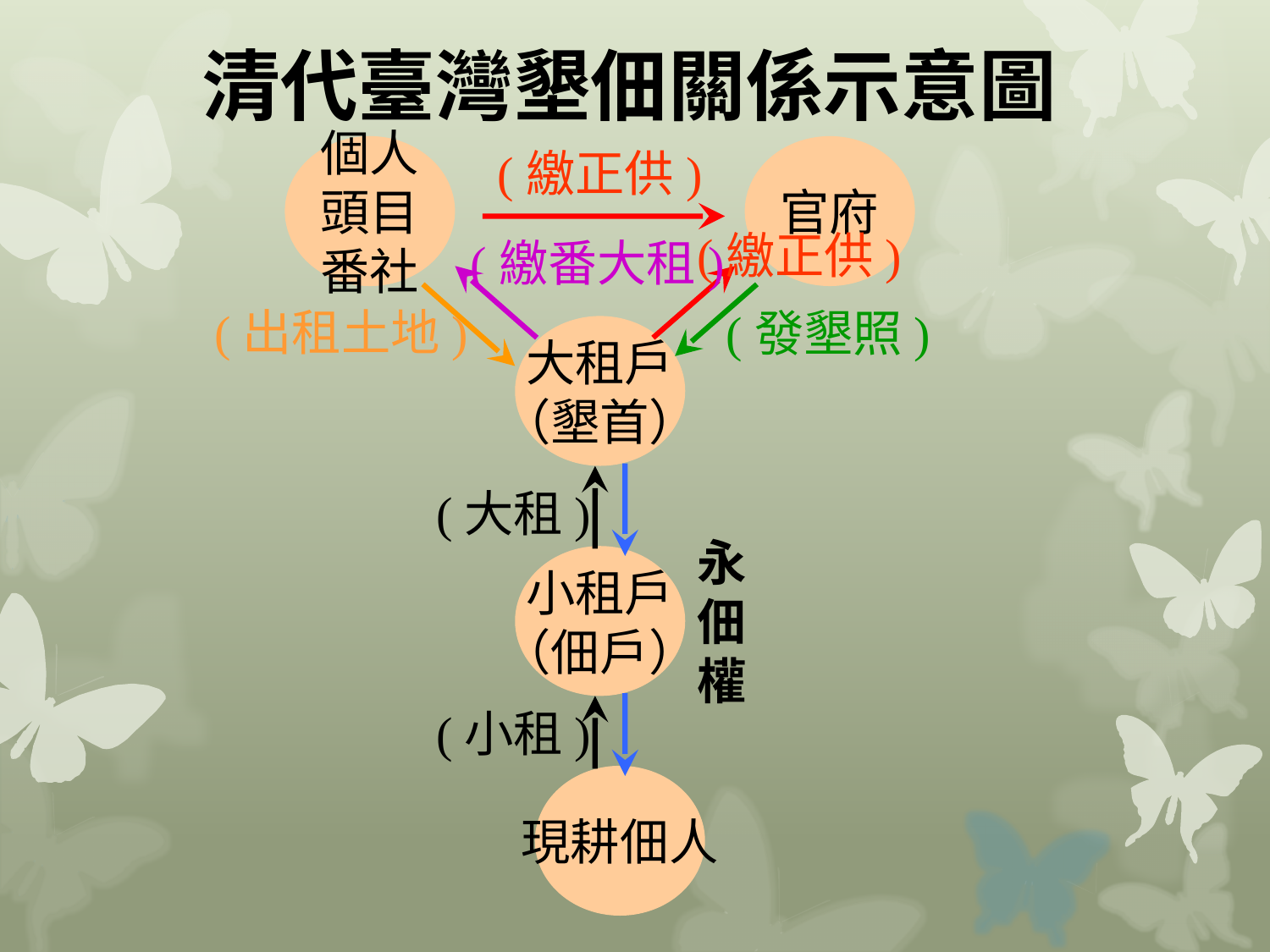

# 清代臺灣墾佃關係示意圖
個人
頭目
番社
(繳正供)
官府

(繳正供)
(繳番大租)

(出租土地)
(發墾照)
大租戶
（墾首）

(大租)
永佃權
小租戶
（佃戶）
(小租)

現耕佃人